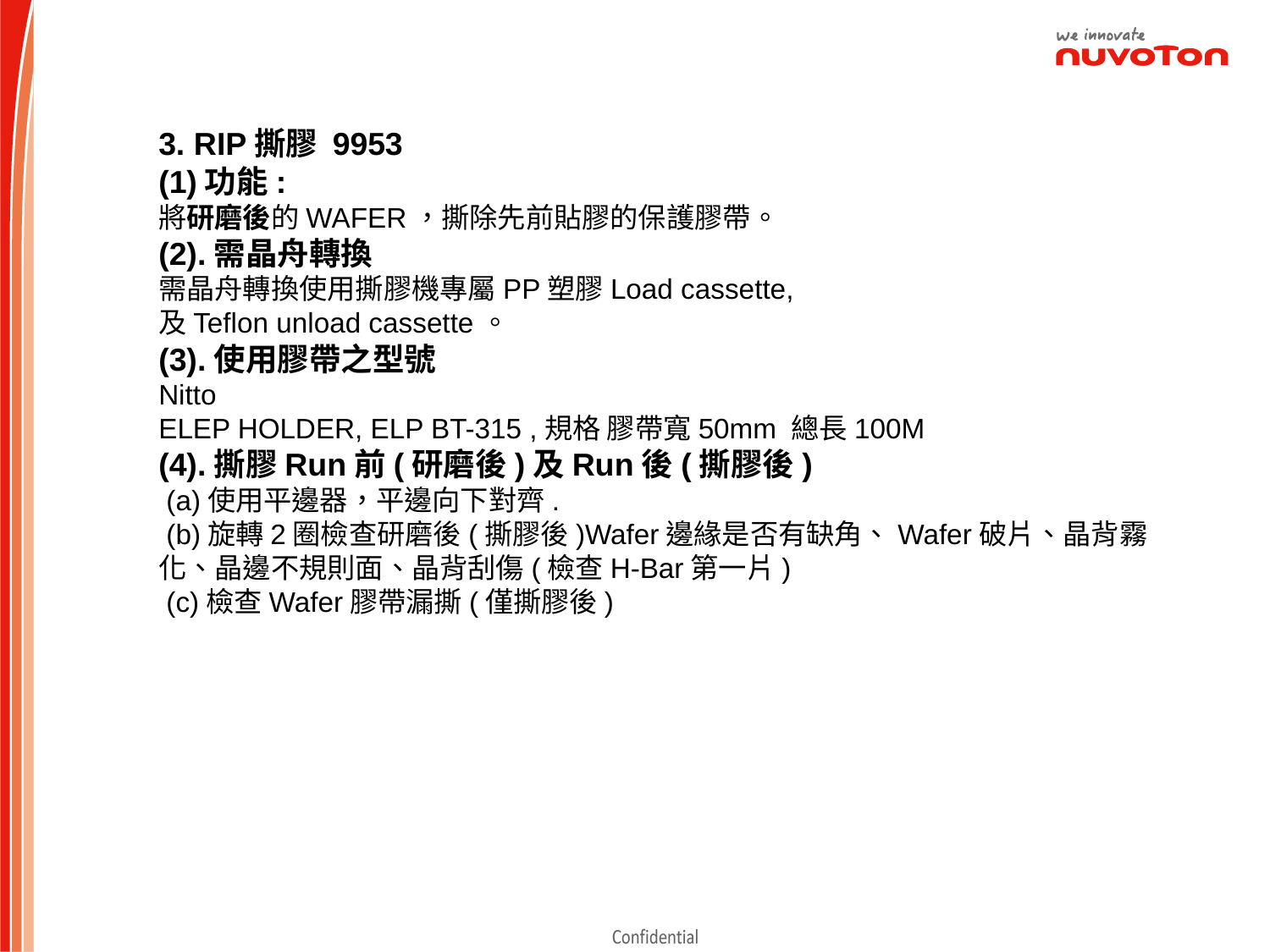

3. RIP撕膠 9953
(1)功能:
將研磨後的WAFER，撕除先前貼膠的保護膠帶。
(2).需晶舟轉換
需晶舟轉換使用撕膠機專屬PP塑膠Load cassette,
及Teflon unload cassette。
(3).使用膠帶之型號
Nitto
ELEP HOLDER, ELP BT-315 ,規格 膠帶寬50mm 總長100M
(4).撕膠Run前(研磨後)及Run後(撕膠後)
 (a)使用平邊器，平邊向下對齊.
 (b)旋轉2圈檢查研磨後(撕膠後)Wafer邊緣是否有缺角、Wafer破片、晶背霧化、晶邊不規則面、晶背刮傷(檢查H-Bar第一片)
 (c)檢查Wafer膠帶漏撕(僅撕膠後)